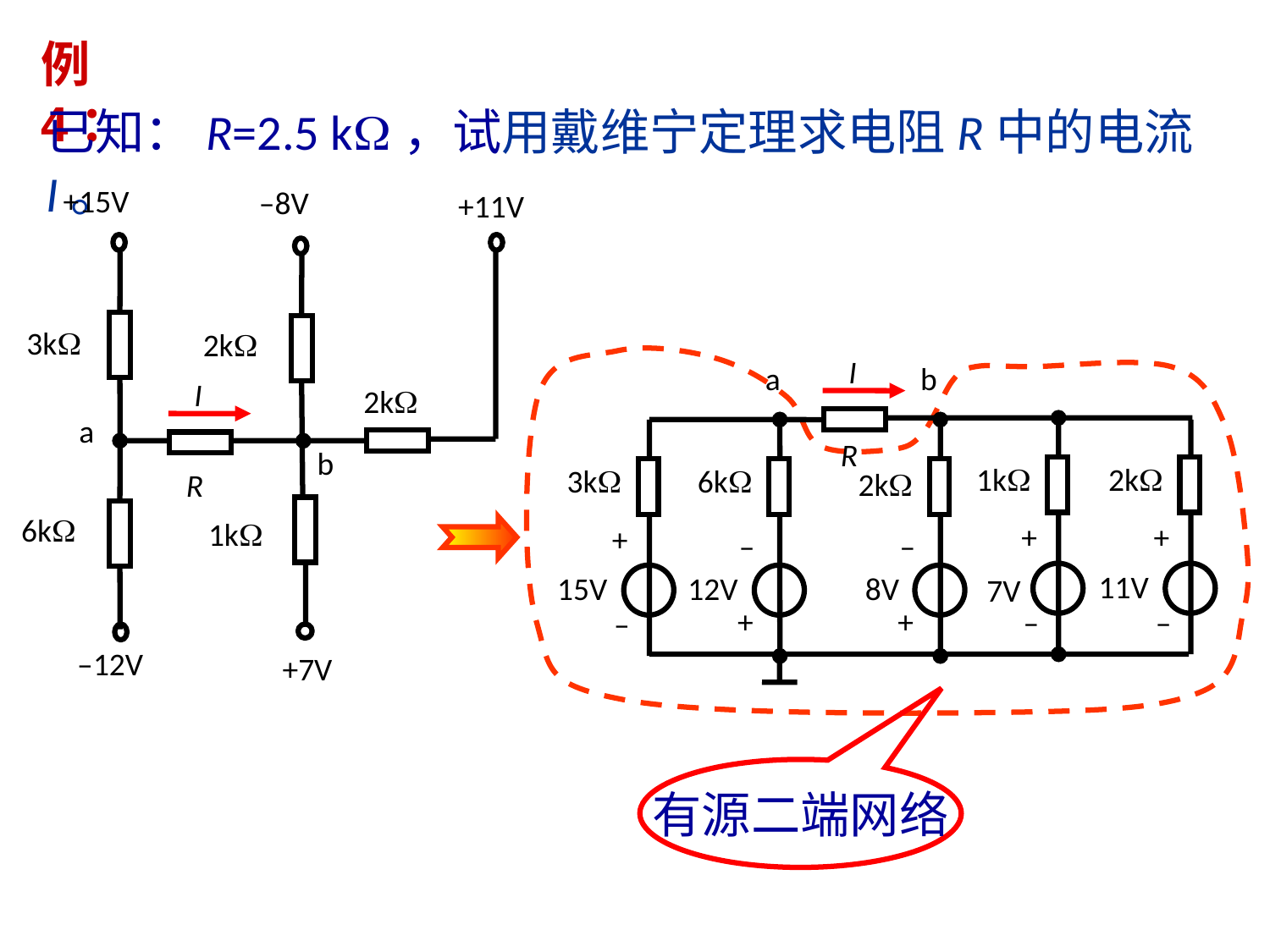

例4：
已知：R=2.5 kΩ，试用戴维宁定理求电阻R中的电流I。
+15V
–8V
+11V

3kΩ

2kΩ

I
2kΩ

a

b

R

6kΩ

1kΩ

+7V
–12V
I

a
b

R
1kΩ
2kΩ
3kΩ
6kΩ

2kΩ

+
+
+

–
–
11V
15V
12V
8V

7V

+
+
–
–
–

有源二端网络